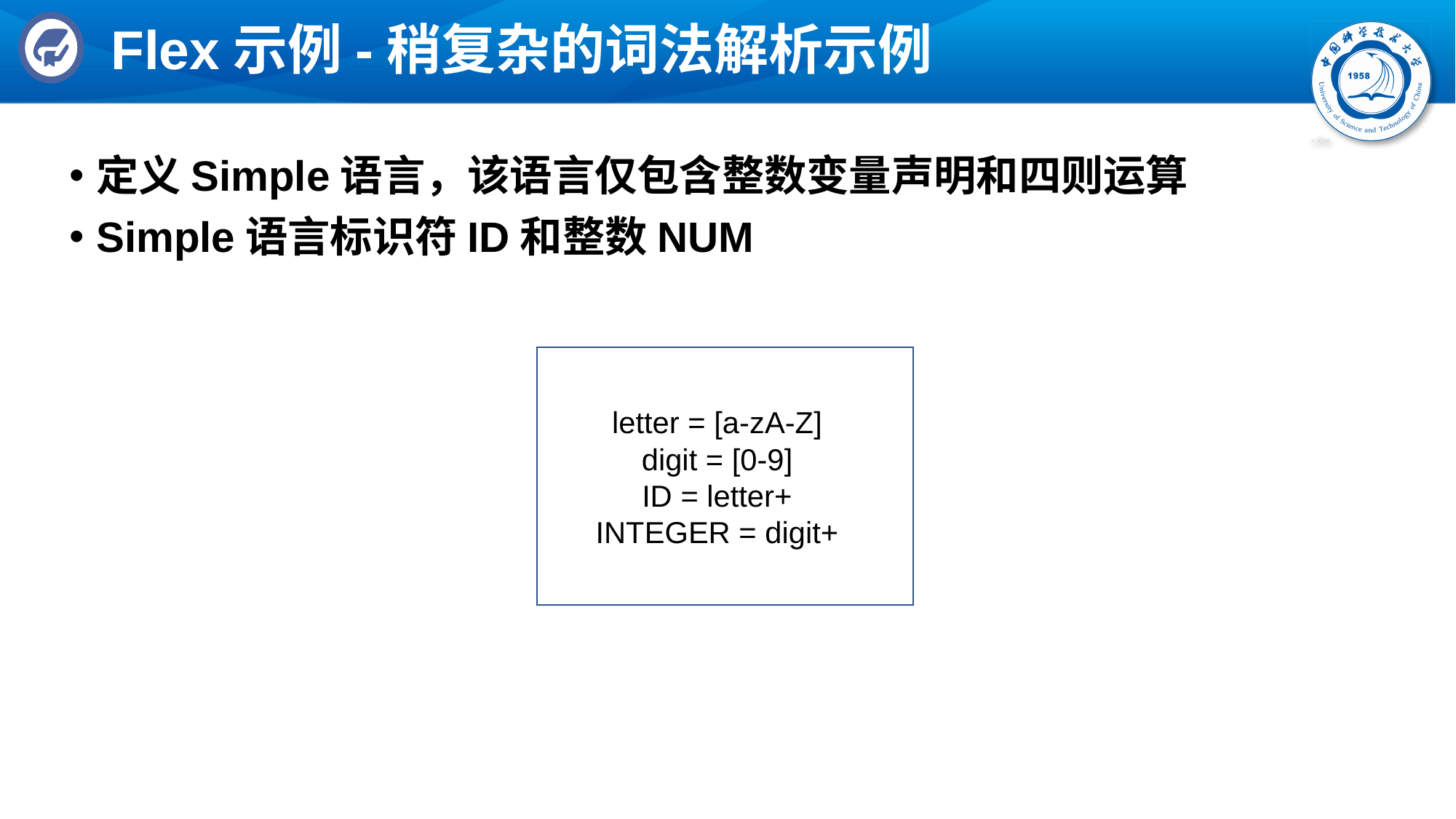

# Flex示例-稍复杂的词法解析示例
定义Simple语言，该语言仅包含整数变量声明和四则运算
Simple语言标识符ID和整数NUM

letter = [a-zA-Z]
digit = [0-9]
ID = letter+
INTEGER = digit+